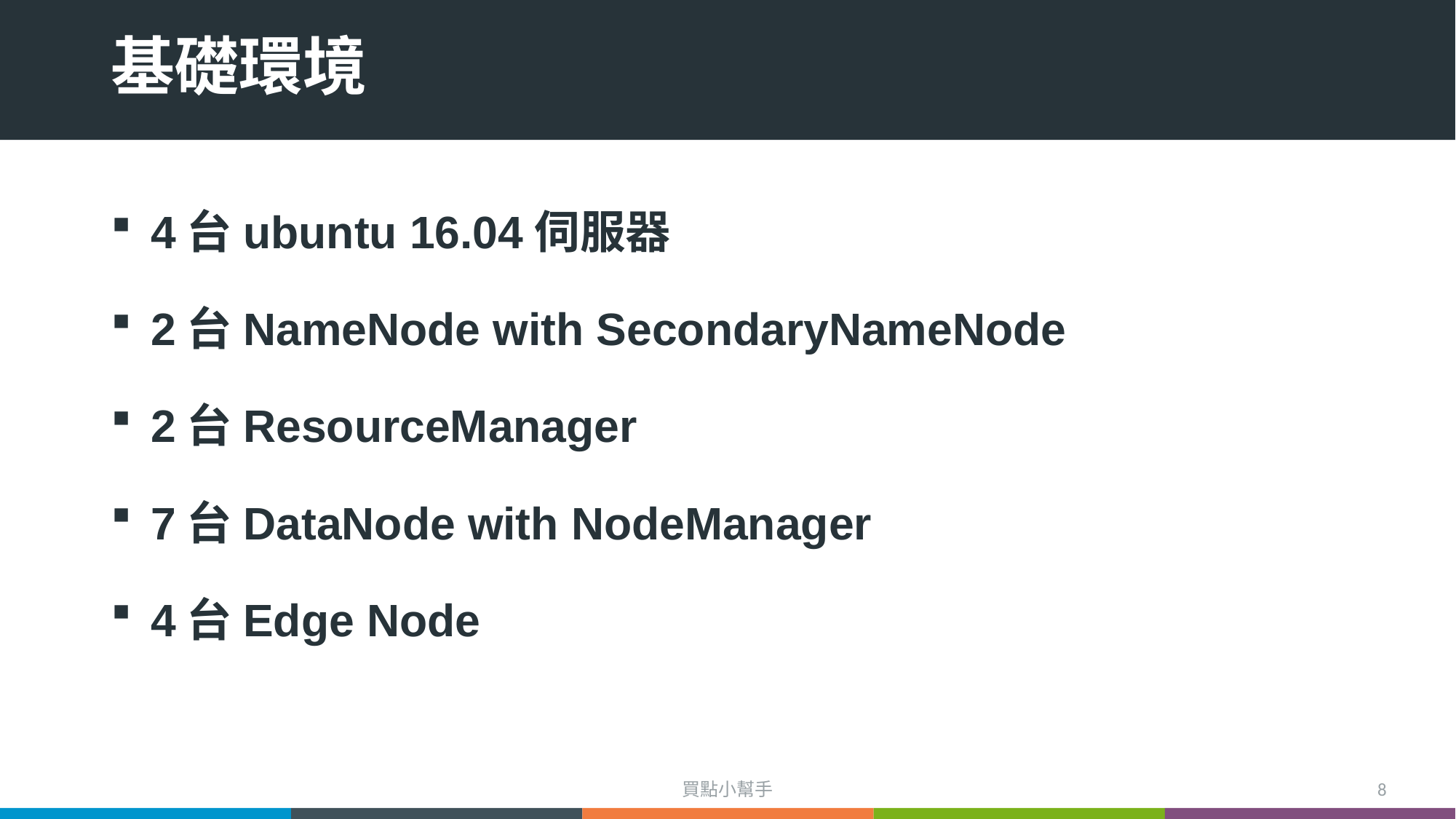

# 基礎環境
 4台ubuntu 16.04伺服器
 2台NameNode with SecondaryNameNode
 2台ResourceManager
 7台DataNode with NodeManager
 4台Edge Node

買點小幫手
8